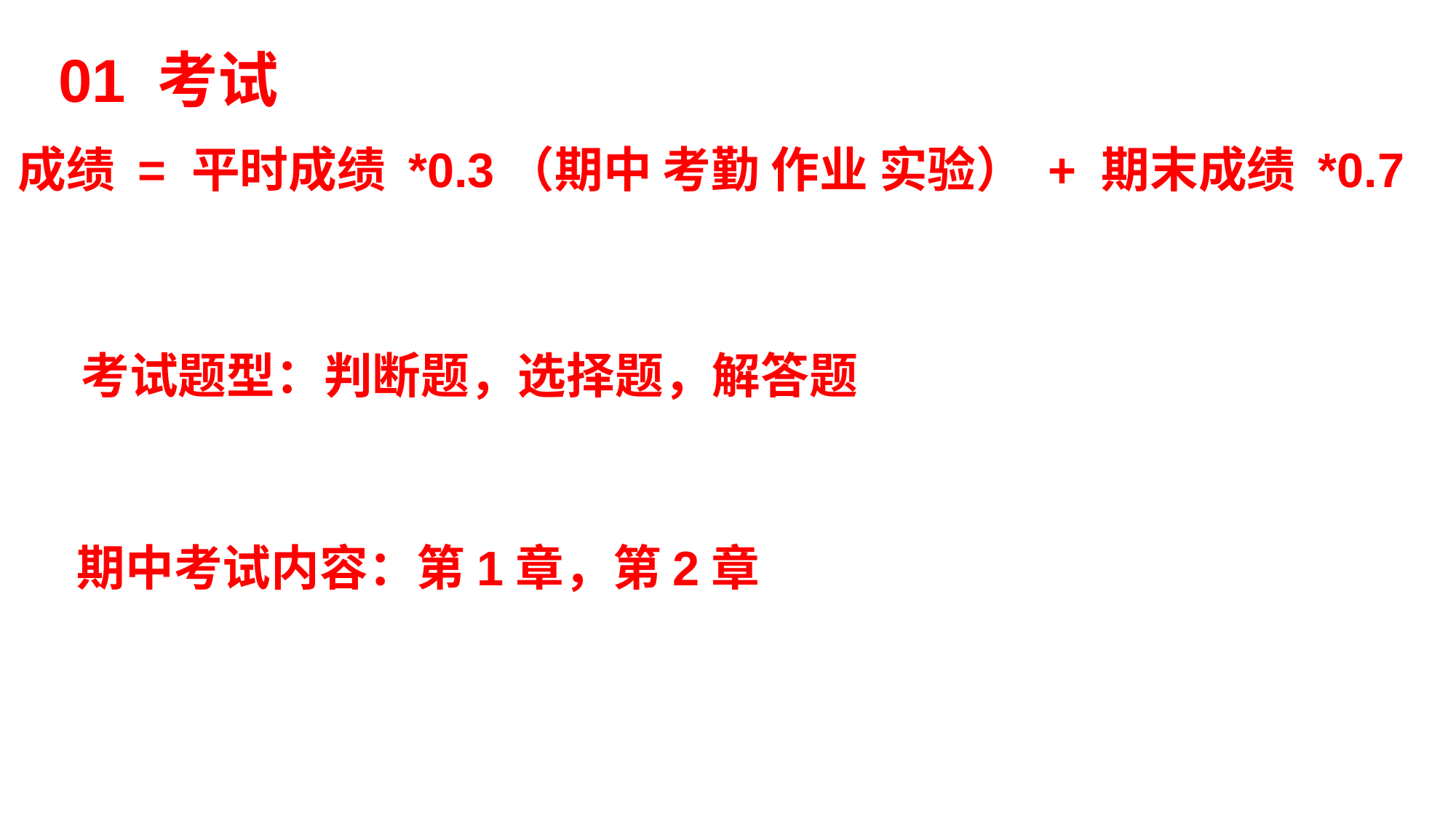

01 考试
成绩 = 平时成绩 *0.3（期中 考勤 作业 实验） + 期末成绩 *0.7
考试题型：判断题，选择题，解答题
期中考试内容：第1章，第2章